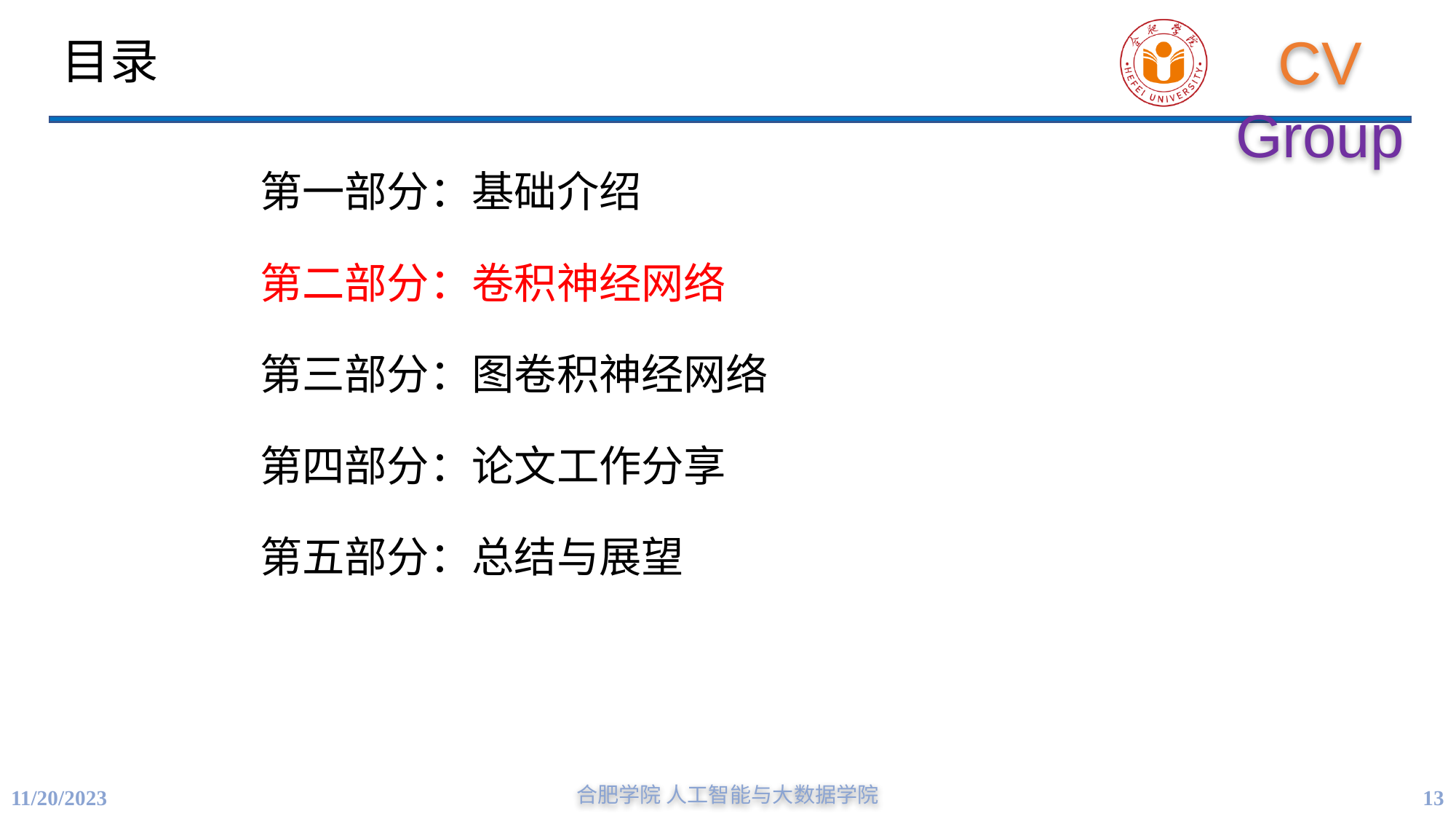

# 目录
                    第一部分：基础介绍
                    第二部分：卷积神经网络
                    第三部分：图卷积神经网络
                    第四部分：论文工作分享
                    第五部分：总结与展望
合肥学院 人工智能与大数据学院
13
11/20/2023